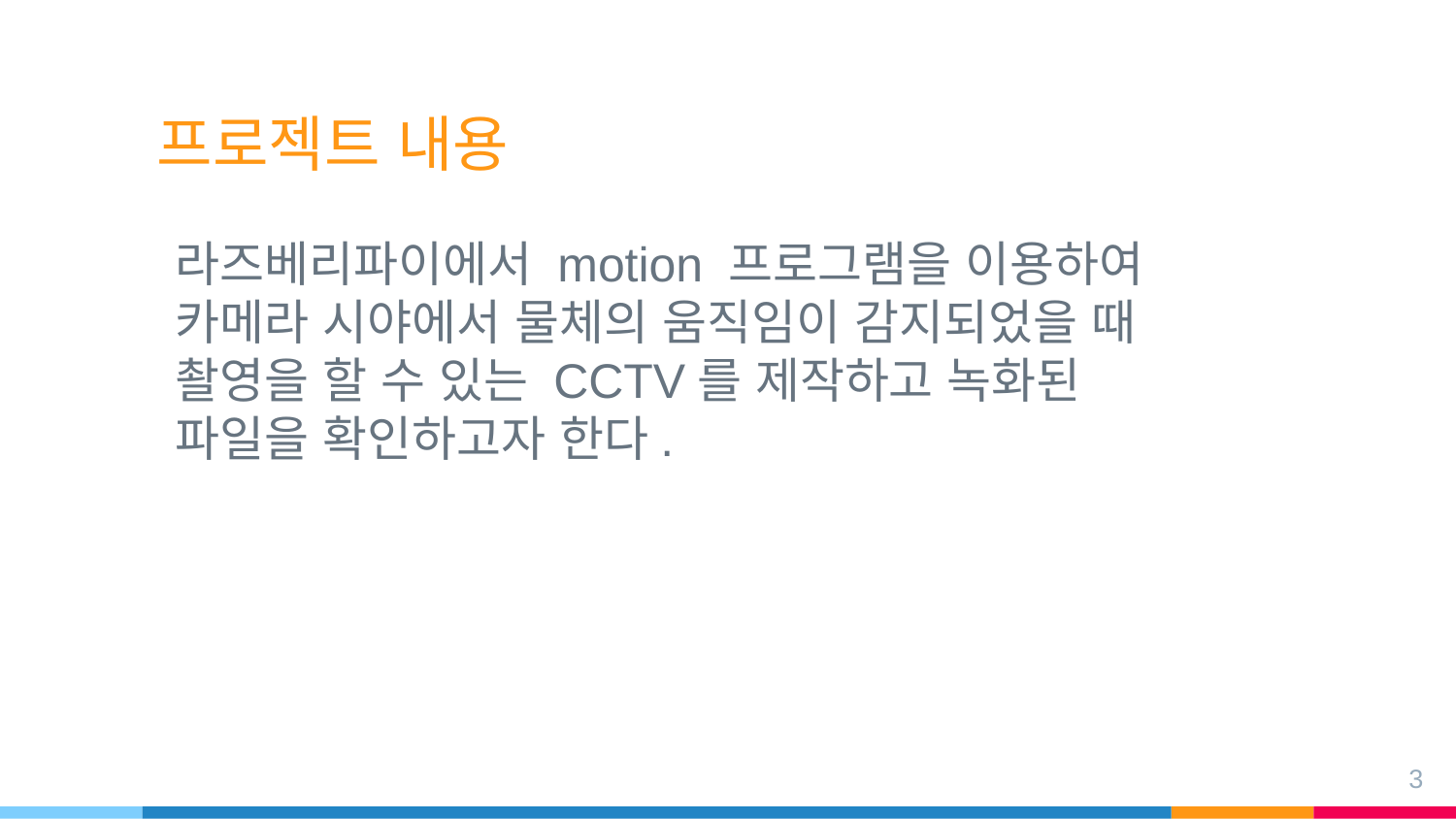

# 프로젝트 내용
라즈베리파이에서 motion 프로그램을 이용하여 카메라 시야에서 물체의 움직임이 감지되었을 때 촬영을 할 수 있는 CCTV를 제작하고 녹화된 파일을 확인하고자 한다.
3